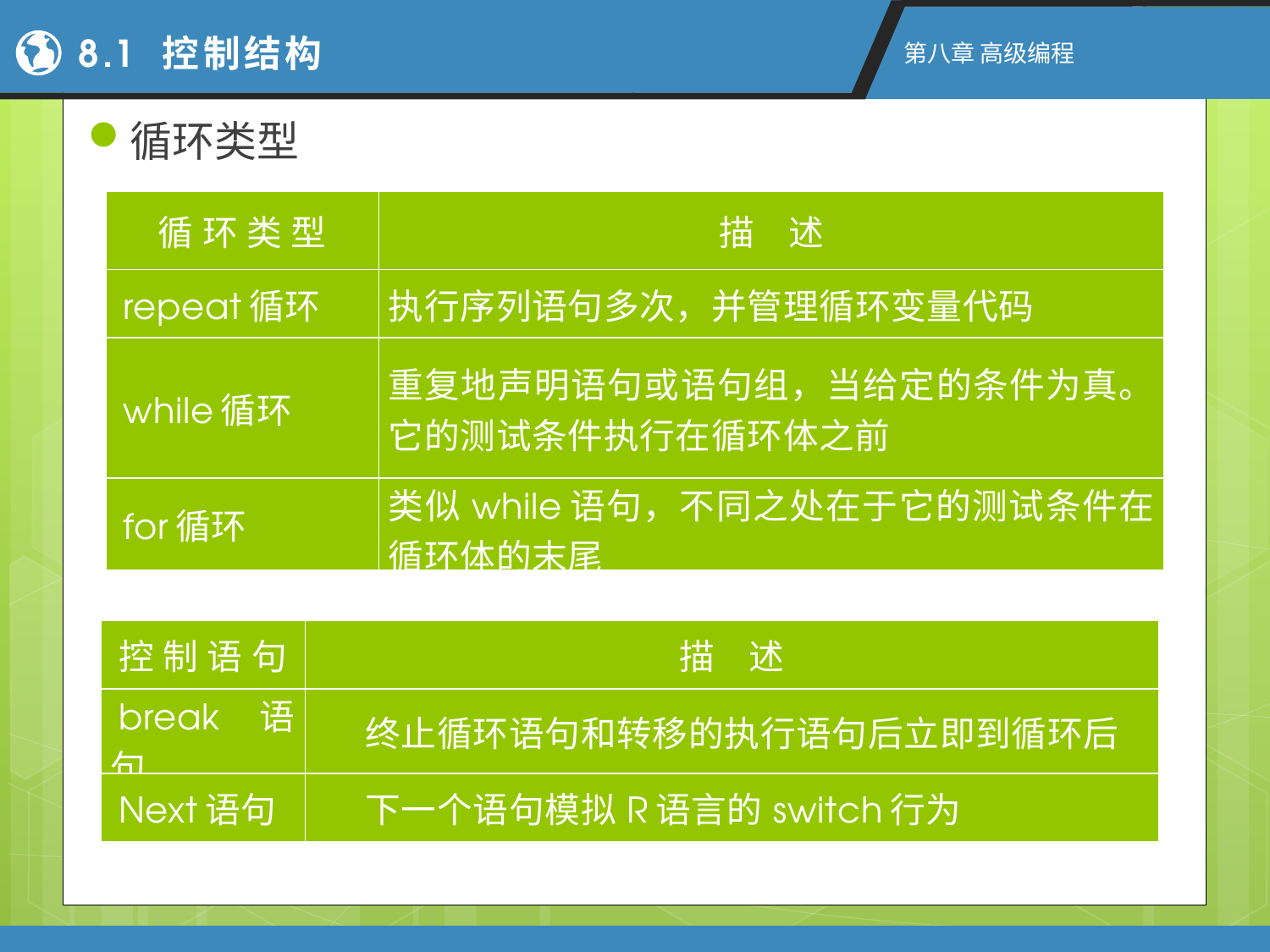

8.1 控制结构

第八章 高级编程
循环类型
| 循 环 类 型 | 描 述 |
| --- | --- |
| repeat循环 | 执行序列语句多次，并管理循环变量代码 |
| while循环 | 重复地声明语句或语句组，当给定的条件为真。它的测试条件执行在循环体之前 |
| for循环 | 类似while语句，不同之处在于它的测试条件在循环体的末尾 |
| 控 制 语 句 | 描 述 |
| --- | --- |
| break语句 | 终止循环语句和转移的执行语句后立即到循环后 |
| Next语句 | 下一个语句模拟R语言的switch行为 |